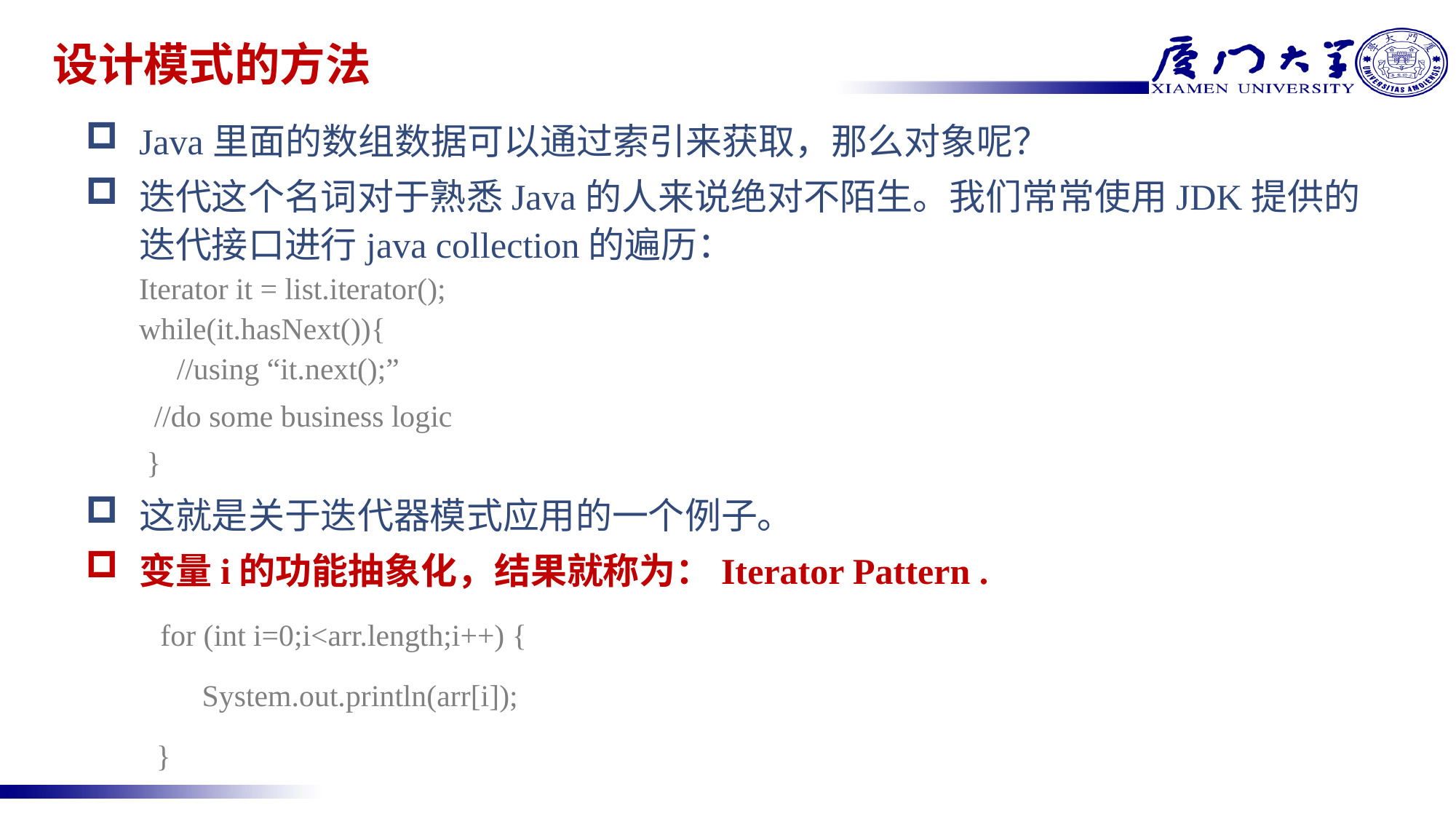

# 设计模式的方法
Java里面的数组数据可以通过索引来获取，那么对象呢？
迭代这个名词对于熟悉Java的人来说绝对不陌生。我们常常使用JDK提供的迭代接口进行java collection的遍历：
Iterator it = list.iterator();
while(it.hasNext()){
　//using “it.next();”
         //do some business logic
 }
这就是关于迭代器模式应用的一个例子。
变量i的功能抽象化，结果就称为：Iterator Pattern .
for (int i=0;i<arr.length;i++) {
        System.out.println(arr[i]);
  }